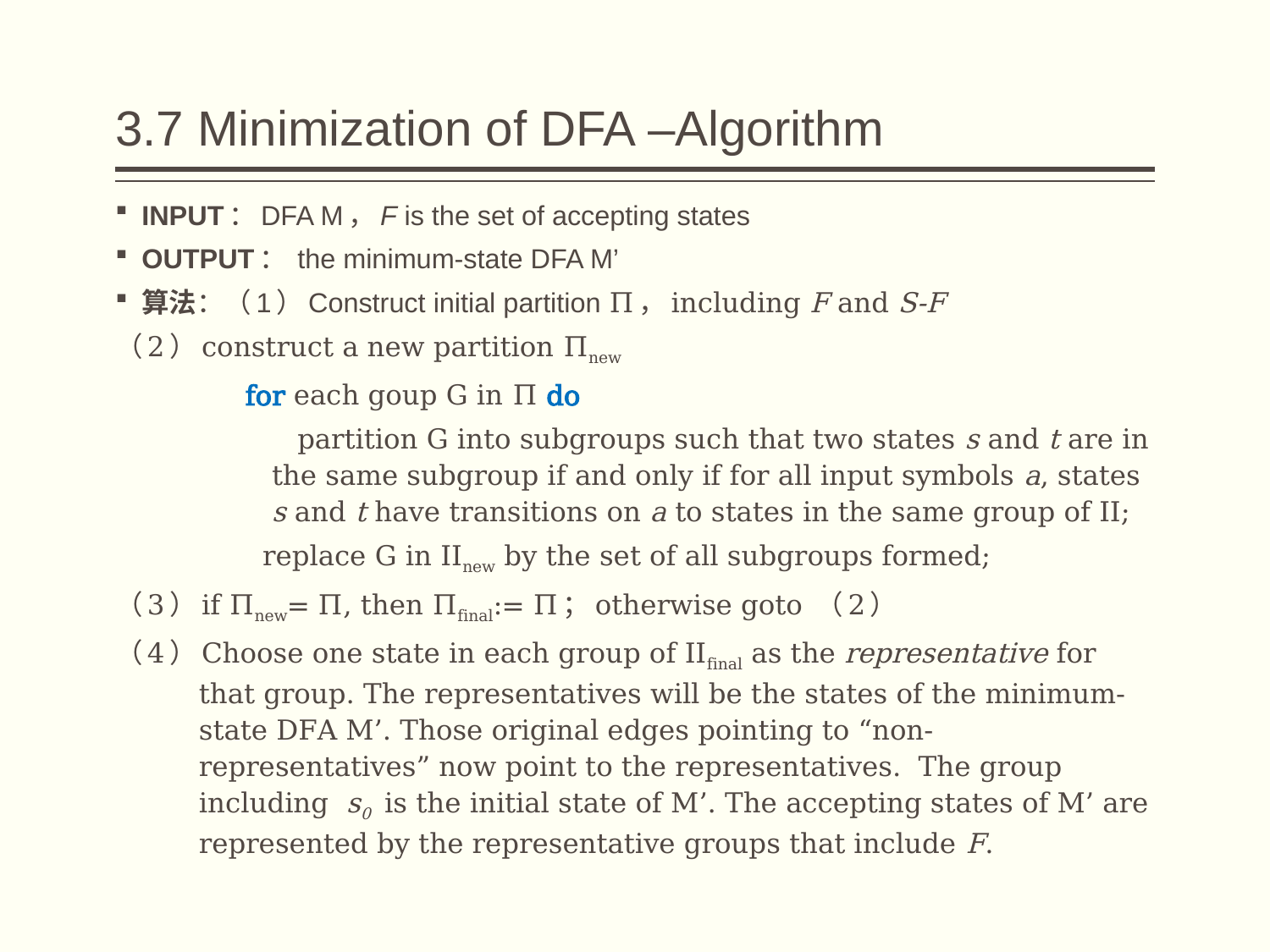

# 3.7 Minimization of DFA –Algorithm
INPUT：DFA M，F is the set of accepting states
OUTPUT： the minimum-state DFA M’
算法：（1）Construct initial partition Π，including F and S-F
（2）construct a new partition Πnew
               for each goup G in Π do
                     partition G into subgroups such that two states s and t are in the same subgroup if and only if for all input symbols a, states s and t have transitions on a to states in the same group of II;
                 replace G in IInew by the set of all subgroups formed;
（3）if Πnew= Π, then Πfinal:= Π；otherwise goto （2）
（4）Choose one state in each group of IIfinal as the representative for that group. The representatives will be the states of the minimum-state DFA M’. Those original edges pointing to “non-representatives” now point to the representatives.  The group including  s0  is the initial state of M’. The accepting states of M’ are represented by the representative groups that include F.